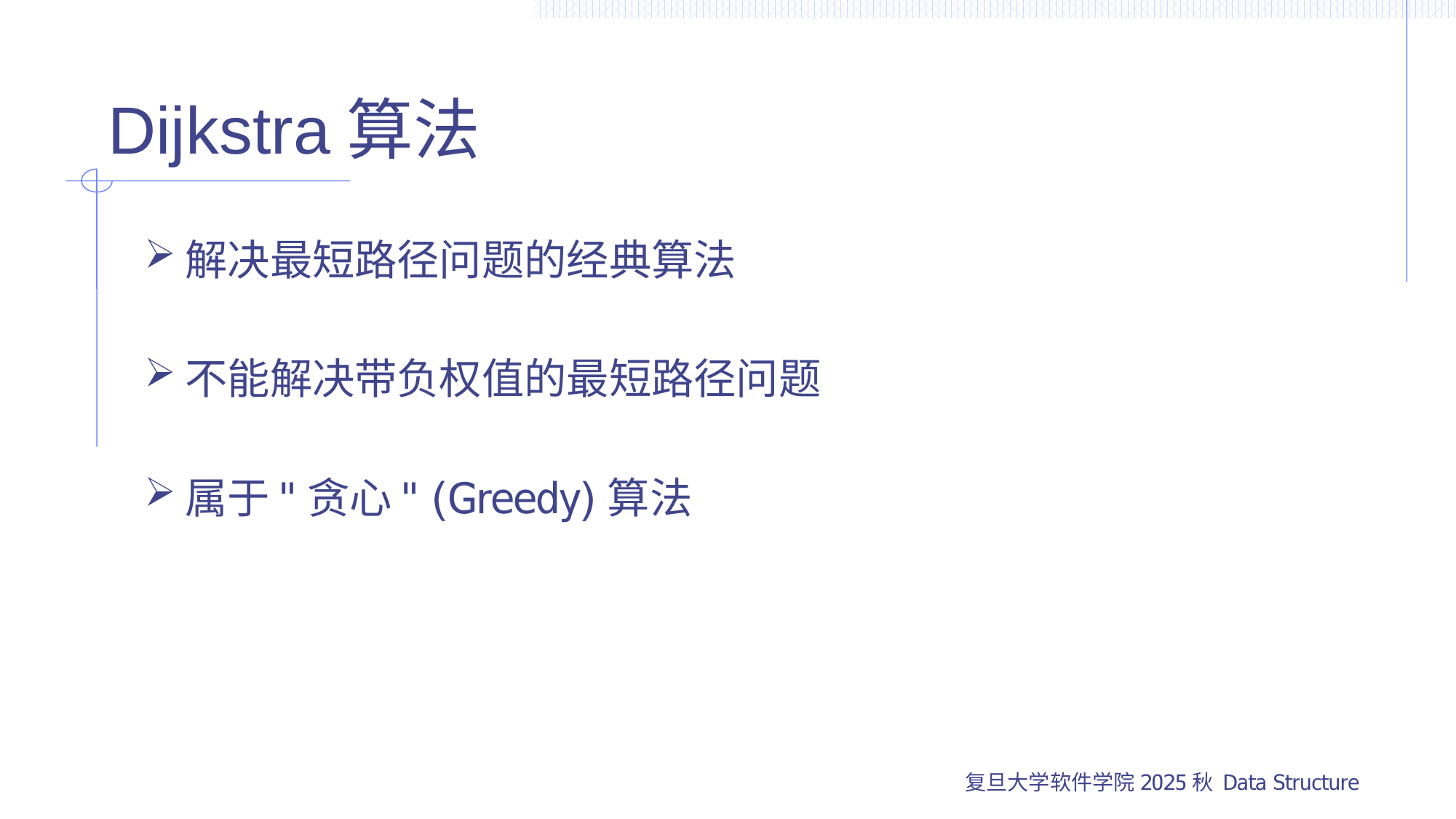

# Dijkstra算法
解决最短路径问题的经典算法

不能解决带负权值的最短路径问题

属于"贪心" (Greedy)算法